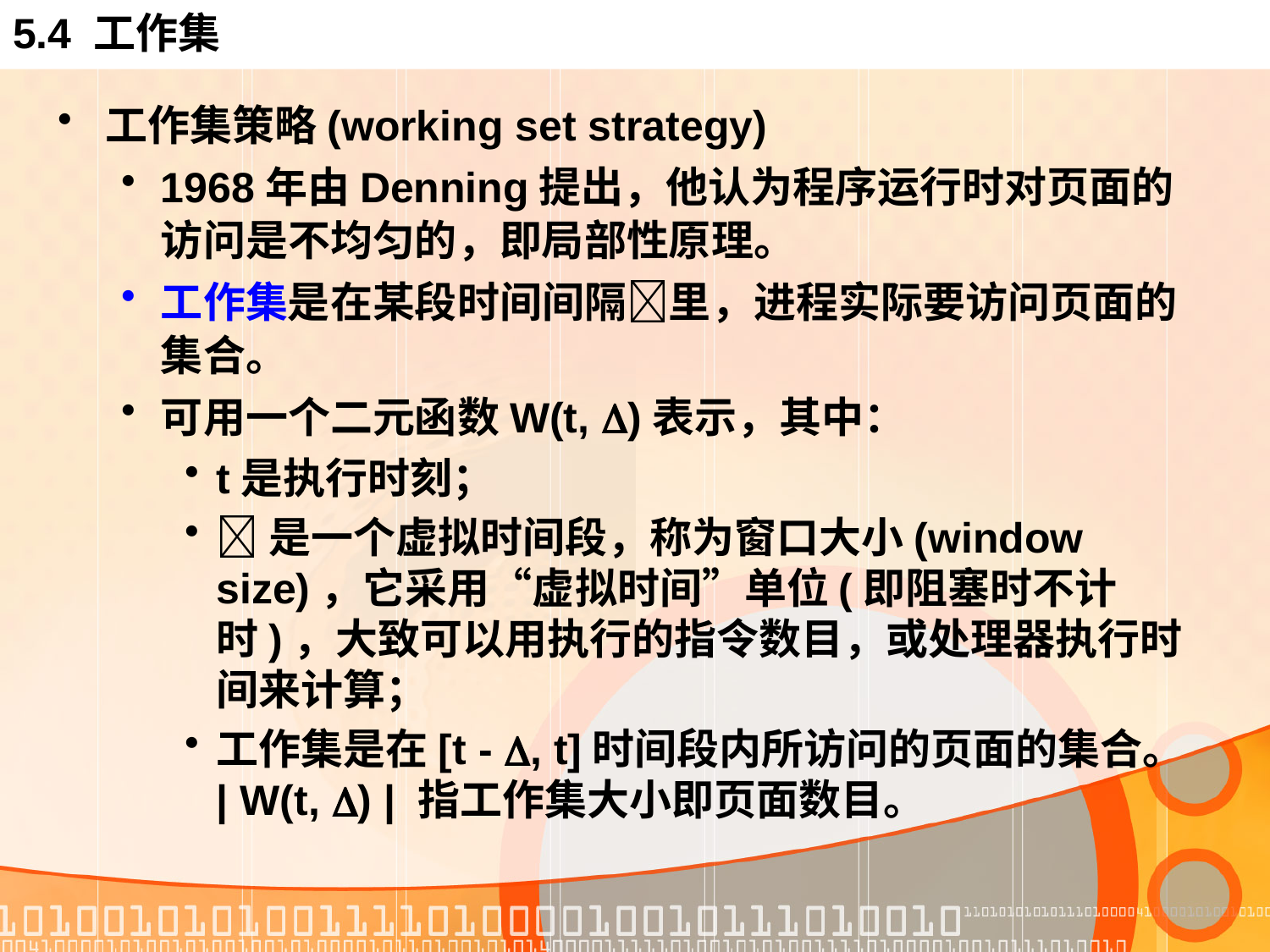

# 5.4 工作集
工作集策略(working set strategy)
1968年由Denning提出，他认为程序运行时对页面的访问是不均匀的，即局部性原理。
工作集是在某段时间间隔Δ里，进程实际要访问页面的集合。
可用一个二元函数W(t, Δ)表示，其中：
t是执行时刻；
Δ是一个虚拟时间段，称为窗口大小(window size)，它采用“虚拟时间”单位(即阻塞时不计时)，大致可以用执行的指令数目，或处理器执行时间来计算；
工作集是在[t - Δ, t]时间段内所访问的页面的集合。| W(t, Δ) | 指工作集大小即页面数目。